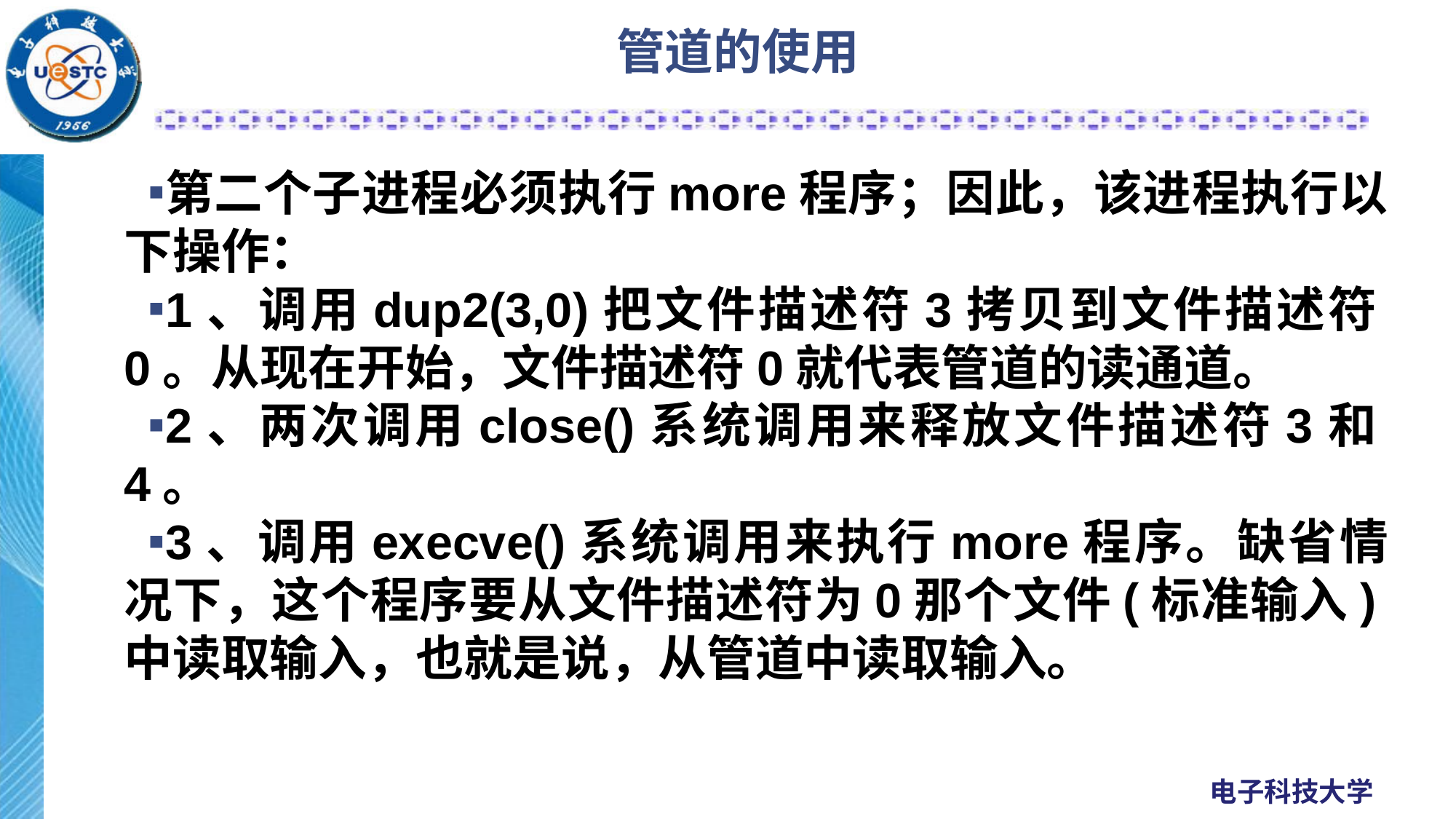

# 管道的使用
第二个子进程必须执行more程序；因此，该进程执行以下操作：
1、调用dup2(3,0)把文件描述符3拷贝到文件描述符0。从现在开始，文件描述符0就代表管道的读通道。
2、两次调用close()系统调用来释放文件描述符3和4。
3、调用execve()系统调用来执行more程序。缺省情况下，这个程序要从文件描述符为0那个文件(标准输入)中读取输入，也就是说，从管道中读取输入。